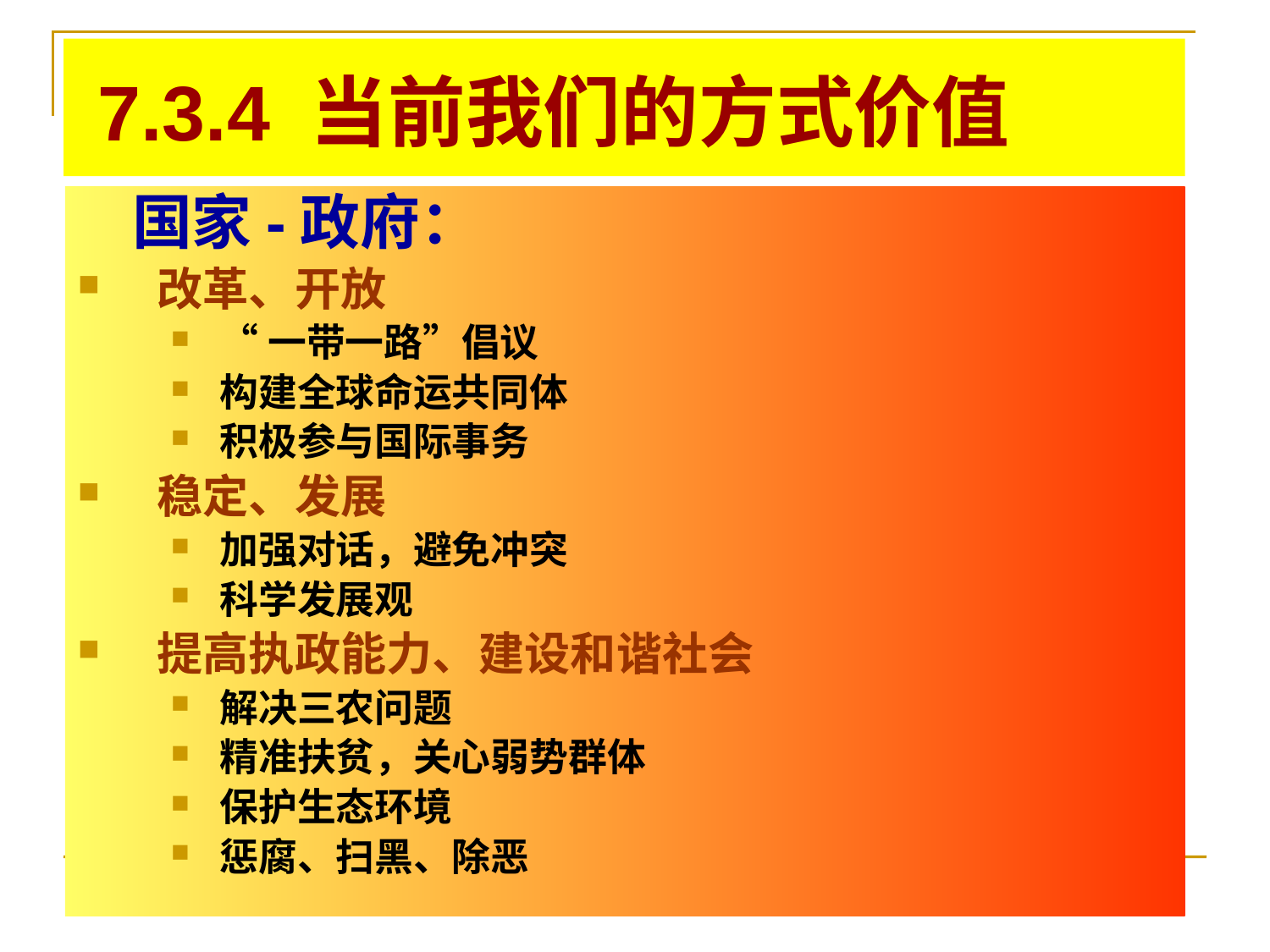

# 7.3.4 当前我们的方式价值
   国家-政府：
  改革、开放
“一带一路”倡议
构建全球命运共同体
积极参与国际事务
  稳定、发展
加强对话，避免冲突
科学发展观
  提高执政能力、建设和谐社会
解决三农问题
精准扶贫，关心弱势群体
保护生态环境
惩腐、扫黑、除恶
25